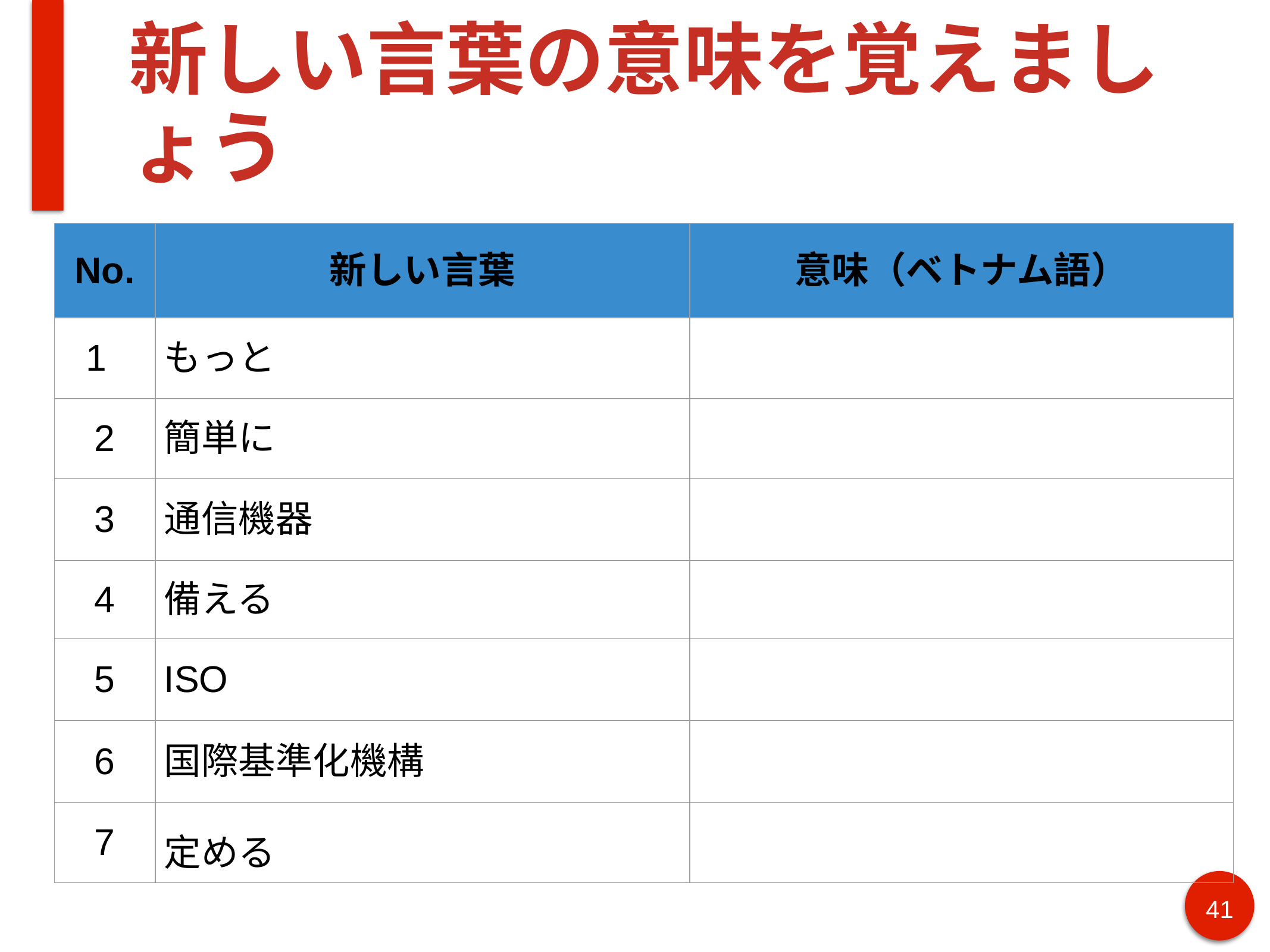

# 新しい言葉の意味を覚えましょう
| No. | 新しい言葉 | 意味（ベトナム語） |
| --- | --- | --- |
| 1 | もっと |  |
| 2 | 簡単に |  |
| 3 | 通信機器 |  |
| 4 | 備える |  |
| 5 | ISO |  |
| 6 | 国際基準化機構 |  |
| 7 | 定める |  |
41